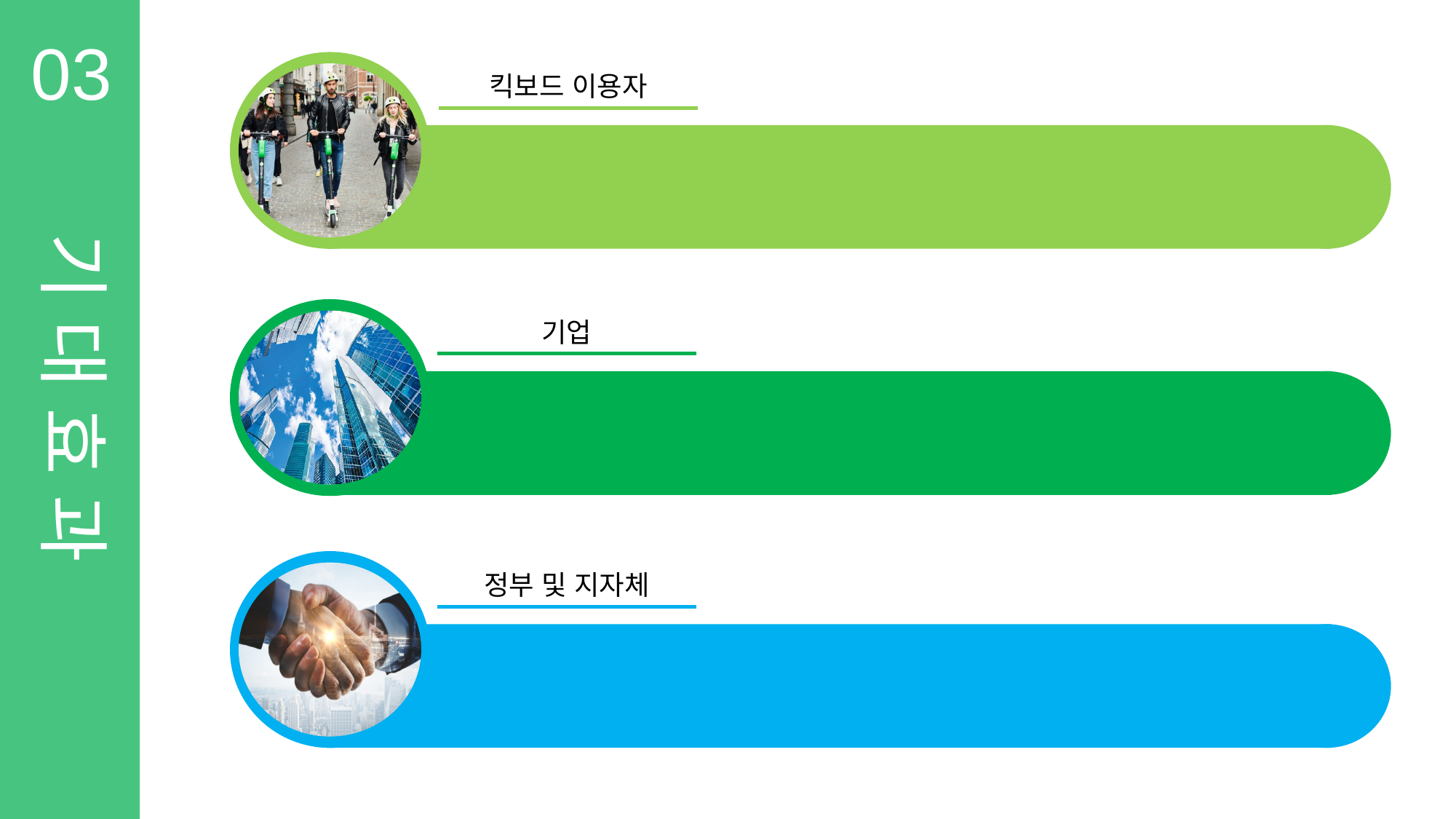

03

킥보드 이용자
기 대 효 과

기업

정부 및 지자체